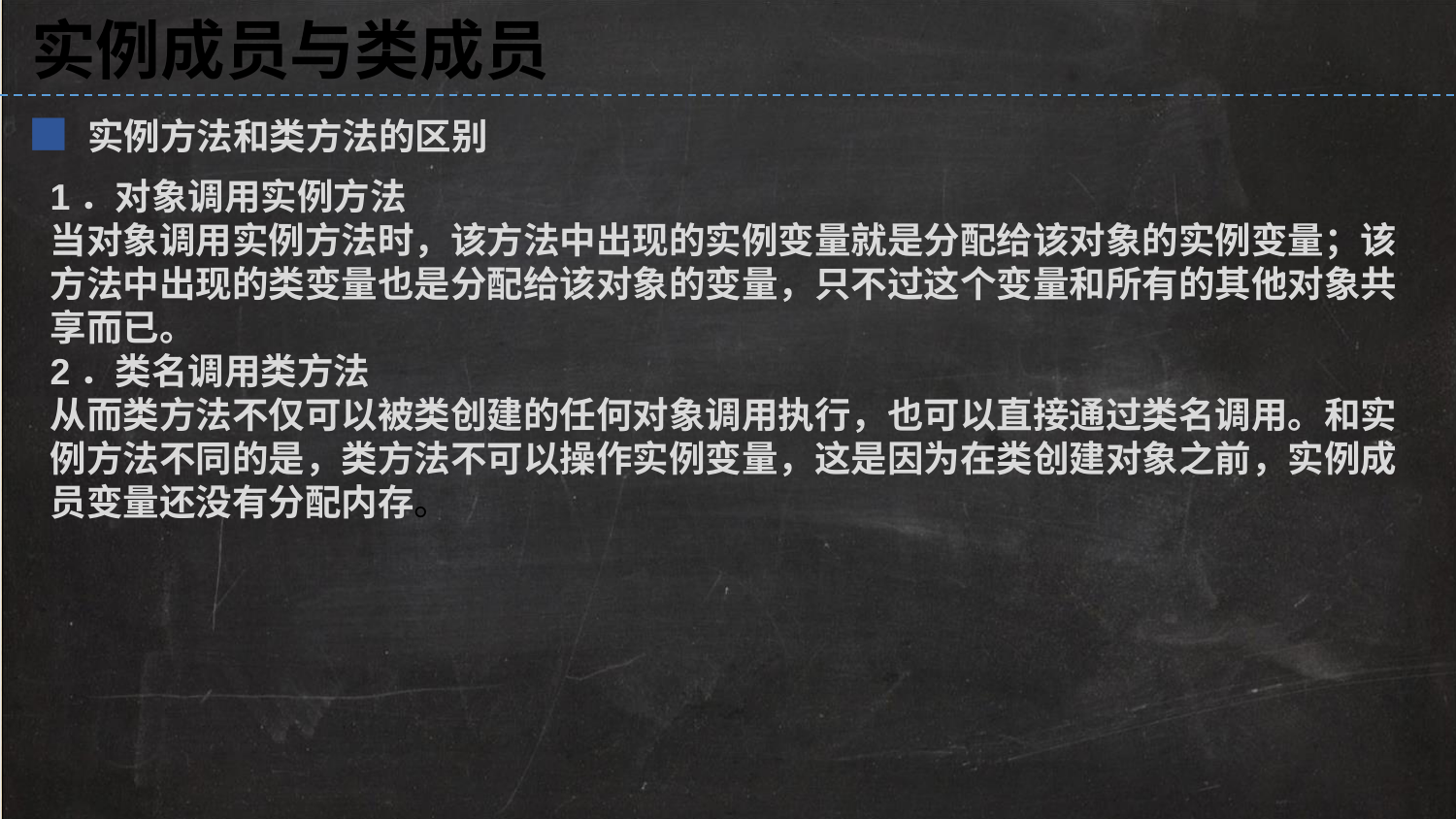

实例成员与类成员
■ 实例方法和类方法的区别
1．对象调用实例方法
当对象调用实例方法时，该方法中出现的实例变量就是分配给该对象的实例变量；该方法中出现的类变量也是分配给该对象的变量，只不过这个变量和所有的其他对象共享而已。
2．类名调用类方法
从而类方法不仅可以被类创建的任何对象调用执行，也可以直接通过类名调用。和实例方法不同的是，类方法不可以操作实例变量，这是因为在类创建对象之前，实例成员变量还没有分配内存。